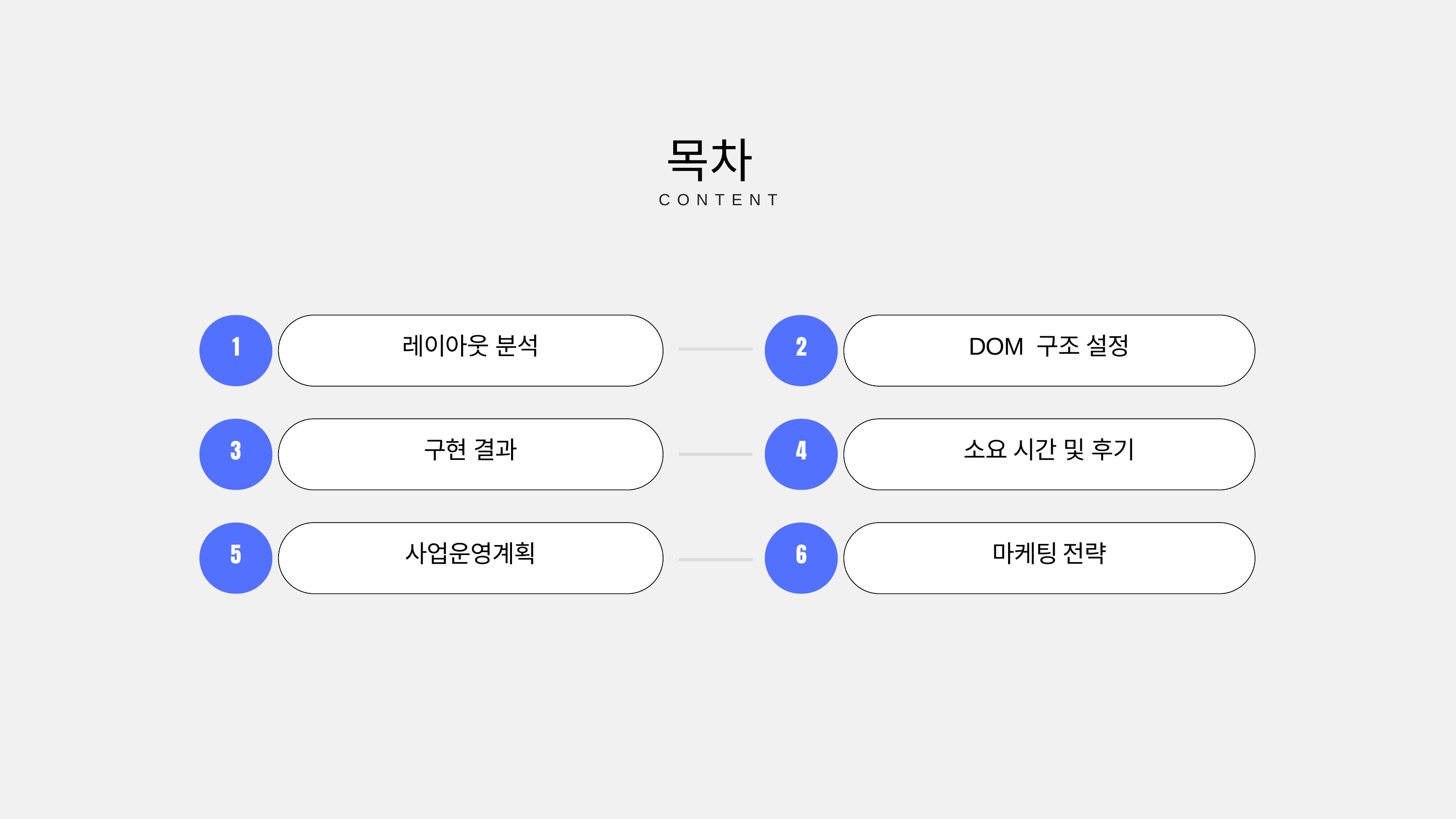

목차
CONTENT

레이아웃 분석

1

2

DOM 구조 설정

3

구현 결과

4

소요 시간 및 후기

5

사업운영계획

6

마케팅 전략